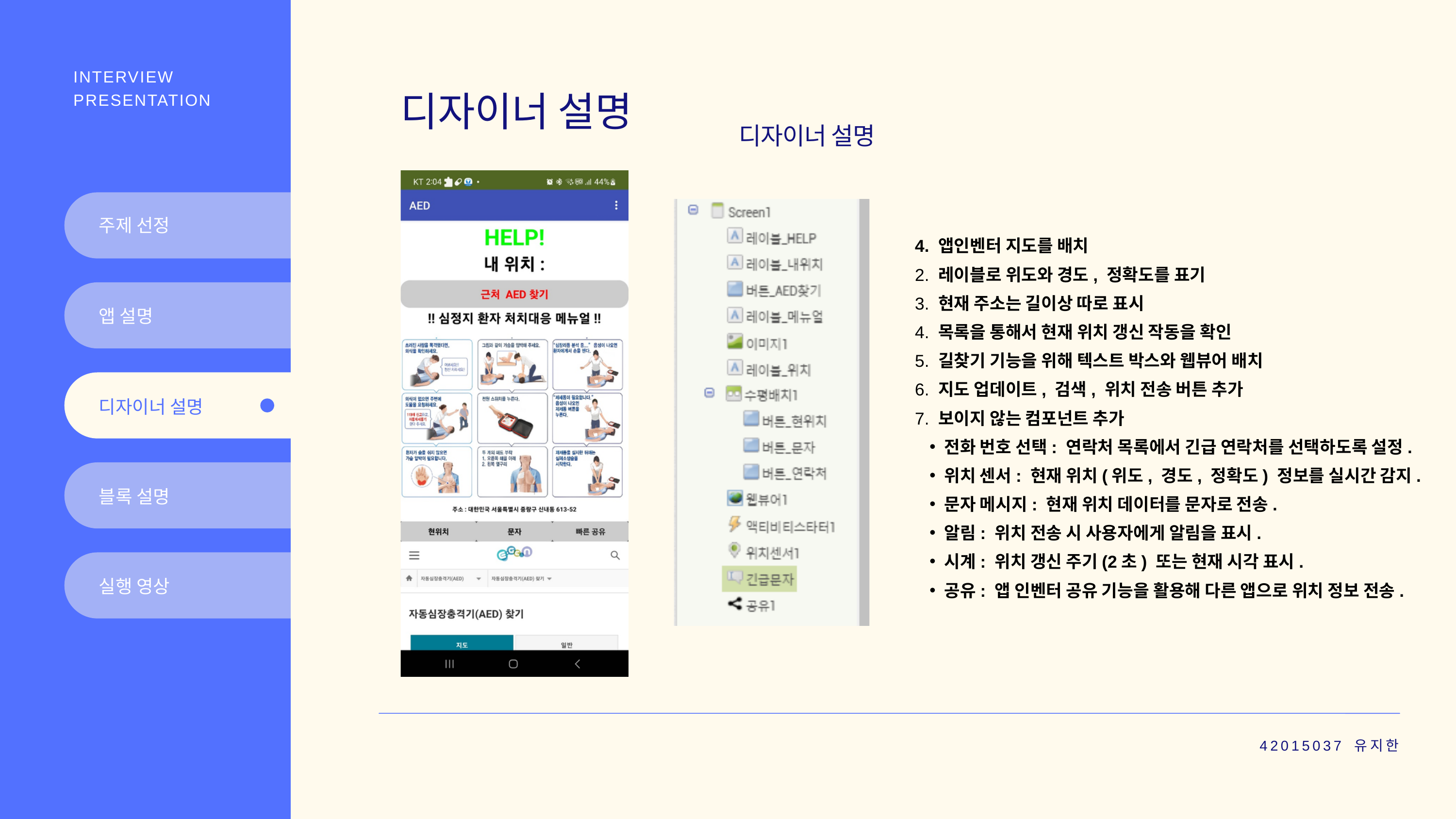

INTERVIEW PRESENTATION
디자이너 설명
디자이너 설명

주제 선정
4. 앱인벤터 지도를 배치
2. 레이블로 위도와 경도, 정확도를 표기
3. 현재 주소는 길이상 따로 표시
4. 목록을 통해서 현재 위치 갱신 작동을 확인
5. 길찾기 기능을 위해 텍스트 박스와 웹뷰어 배치
6. 지도 업데이트, 검색, 위치 전송 버튼 추가
7. 보이지 않는 컴포넌트 추가
전화 번호 선택: 연락처 목록에서 긴급 연락처를 선택하도록 설정.
위치 센서: 현재 위치(위도, 경도, 정확도) 정보를 실시간 감지.
문자 메시지: 현재 위치 데이터를 문자로 전송.
알림: 위치 전송 시 사용자에게 알림을 표시.
시계: 위치 갱신 주기(2초) 또는 현재 시각 표시.
공유: 앱 인벤터 공유 기능을 활용해 다른 앱으로 위치 정보 전송.

앱 설명

디자이너 설명

블록 설명

실행 영상

42015037 유지한